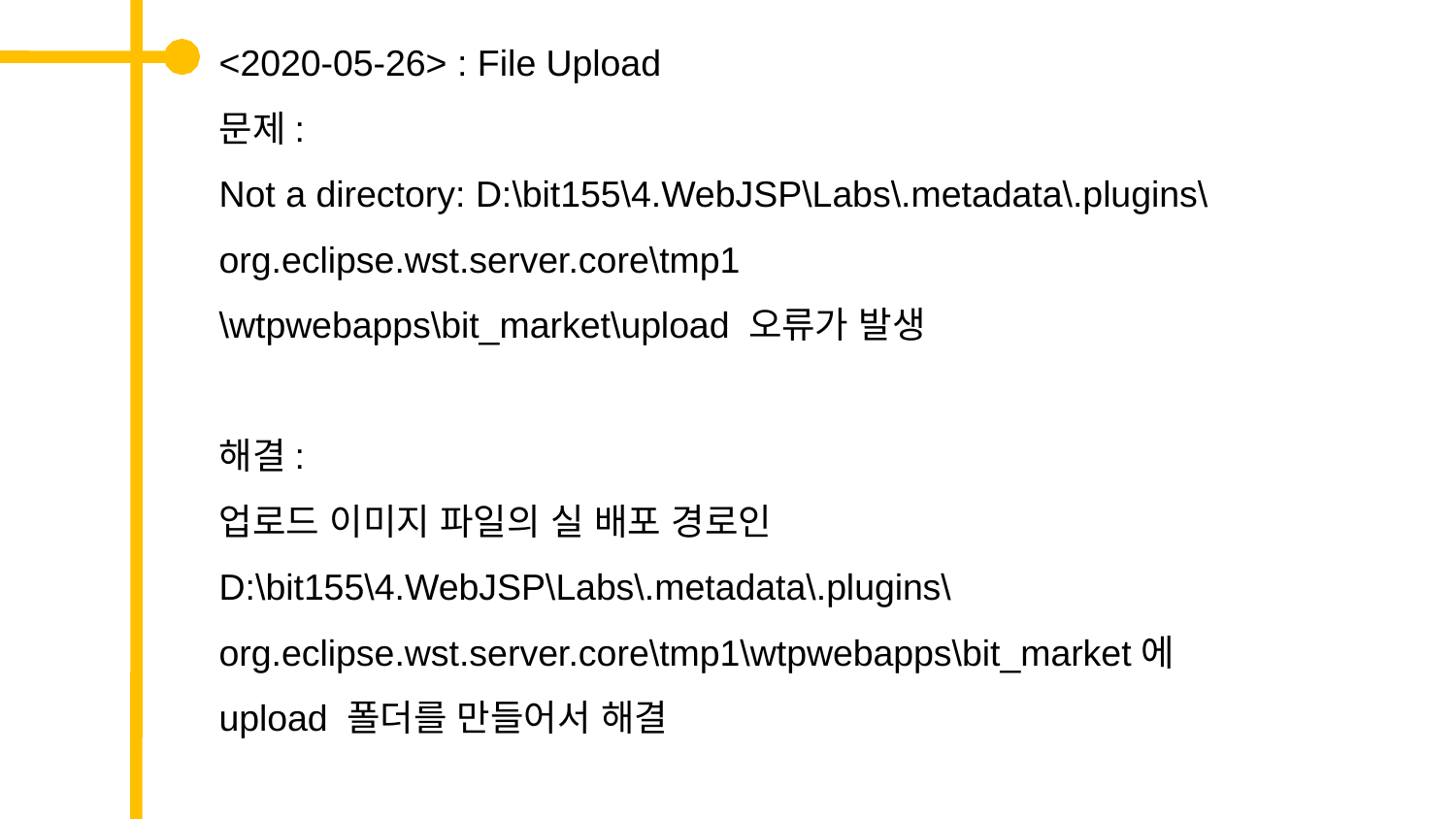

<2020-05-26> : File Upload
문제:
Not a directory: D:\bit155\4.WebJSP\Labs\.metadata\.plugins\org.eclipse.wst.server.core\tmp1
\wtpwebapps\bit_market\upload 오류가 발생

해결:
업로드 이미지 파일의 실 배포 경로인
D:\bit155\4.WebJSP\Labs\.metadata\.plugins\org.eclipse.wst.server.core\tmp1\wtpwebapps\bit_market에
upload 폴더를 만들어서 해결